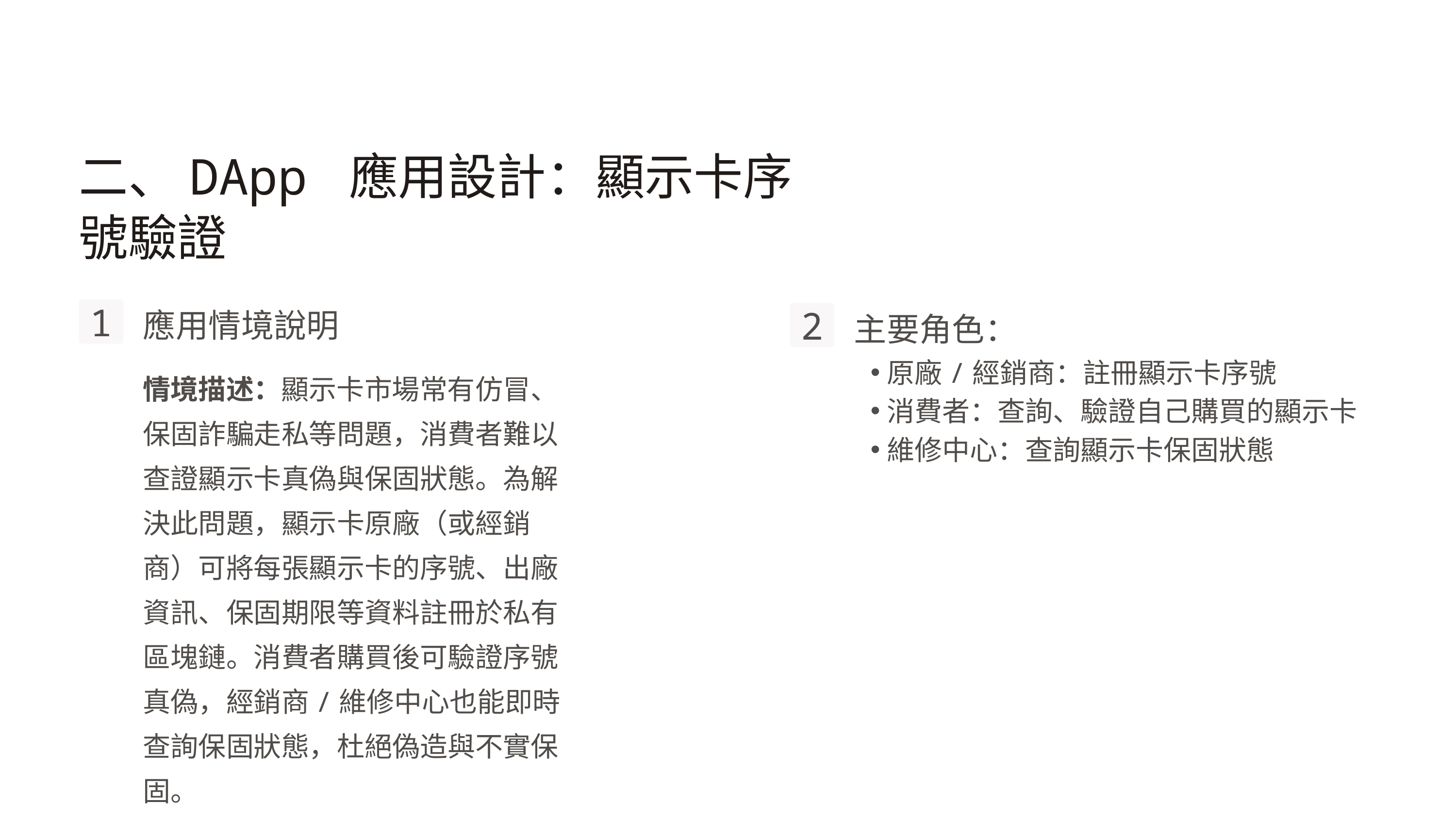

二、DApp 應用設計：顯示卡序號驗證

應用情境說明
1
主要角色：
2
原廠/經銷商：註冊顯示卡序號
情境描述：顯示卡市場常有仿冒、保固詐騙走私等問題，消費者難以查證顯示卡真偽與保固狀態。為解決此問題，顯示卡原廠（或經銷商）可將每張顯示卡的序號、出廠資訊、保固期限等資料註冊於私有區塊鏈。消費者購買後可驗證序號真偽，經銷商/維修中心也能即時查詢保固狀態，杜絕偽造與不實保固。
消費者：查詢、驗證自己購買的顯示卡
維修中心：查詢顯示卡保固狀態